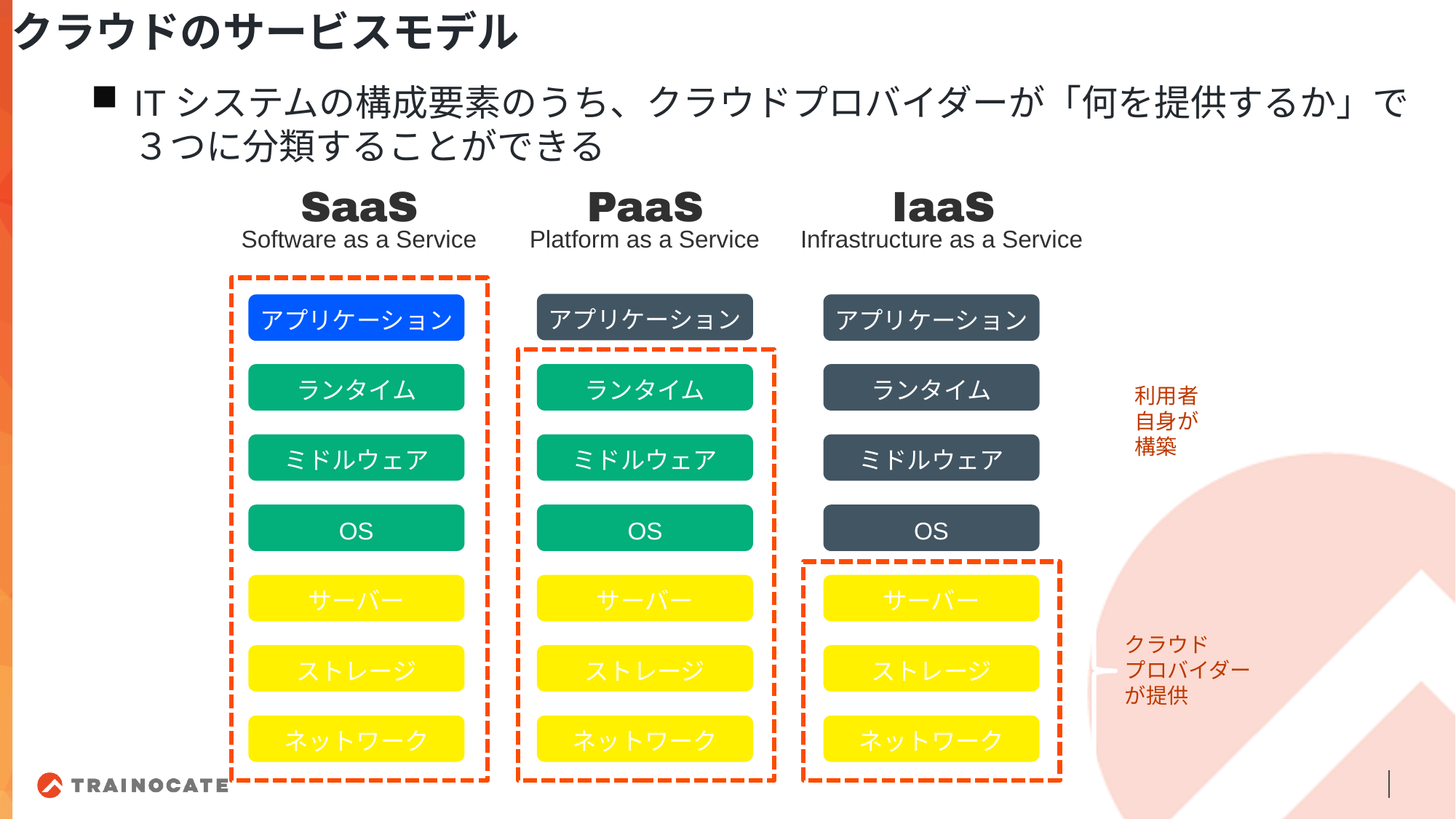

クラウドのサービスモデル
ITシステムの構成要素のうち、クラウドプロバイダーが「何を提供するか」で３つに分類することができる
SaaS
Software as a Service
PaaS
Platform as a Service
IaaS
Infrastructure as a Service

アプリケーション

アプリケーション
アプリケーション

ランタイム
ランタイム
ランタイム
利用者
自身が
構築
ミドルウェア
ミドルウェア
ミドルウェア
OS
OS
OS

サーバー
サーバー
サーバー
クラウド
プロバイダー
が提供
ストレージ
ストレージ
ストレージ
ネットワーク
ネットワーク
ネットワーク